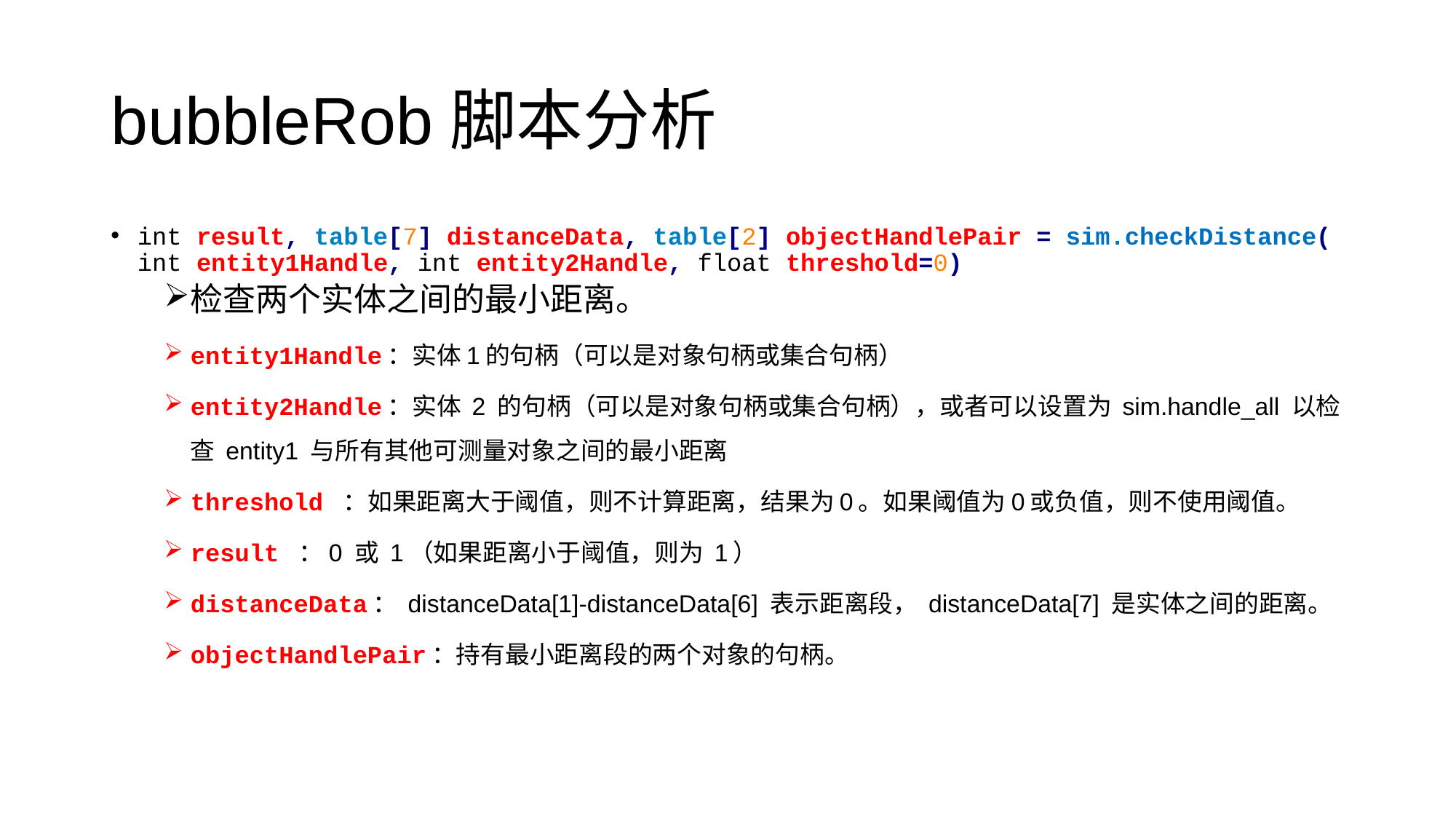

# bubbleRob脚本分析
int result, table[7] distanceData, table[2] objectHandlePair = sim.checkDistance( int entity1Handle, int entity2Handle, float threshold=0)
检查两个实体之间的最小距离。
entity1Handle：实体1的句柄（可以是对象句柄或集合句柄）
entity2Handle：实体 2 的句柄（可以是对象句柄或集合句柄），或者可以设置为 sim.handle_all 以检查 entity1 与所有其他可测量对象之间的最小距离
threshold ：如果距离大于阈值，则不计算距离，结果为0。如果阈值为0或负值，则不使用阈值。
result ：0 或 1（如果距离小于阈值，则为 1）
distanceData： distanceData[1]-distanceData[6] 表示距离段， distanceData[7] 是实体之间的距离。
objectHandlePair：持有最小距离段的两个对象的句柄。